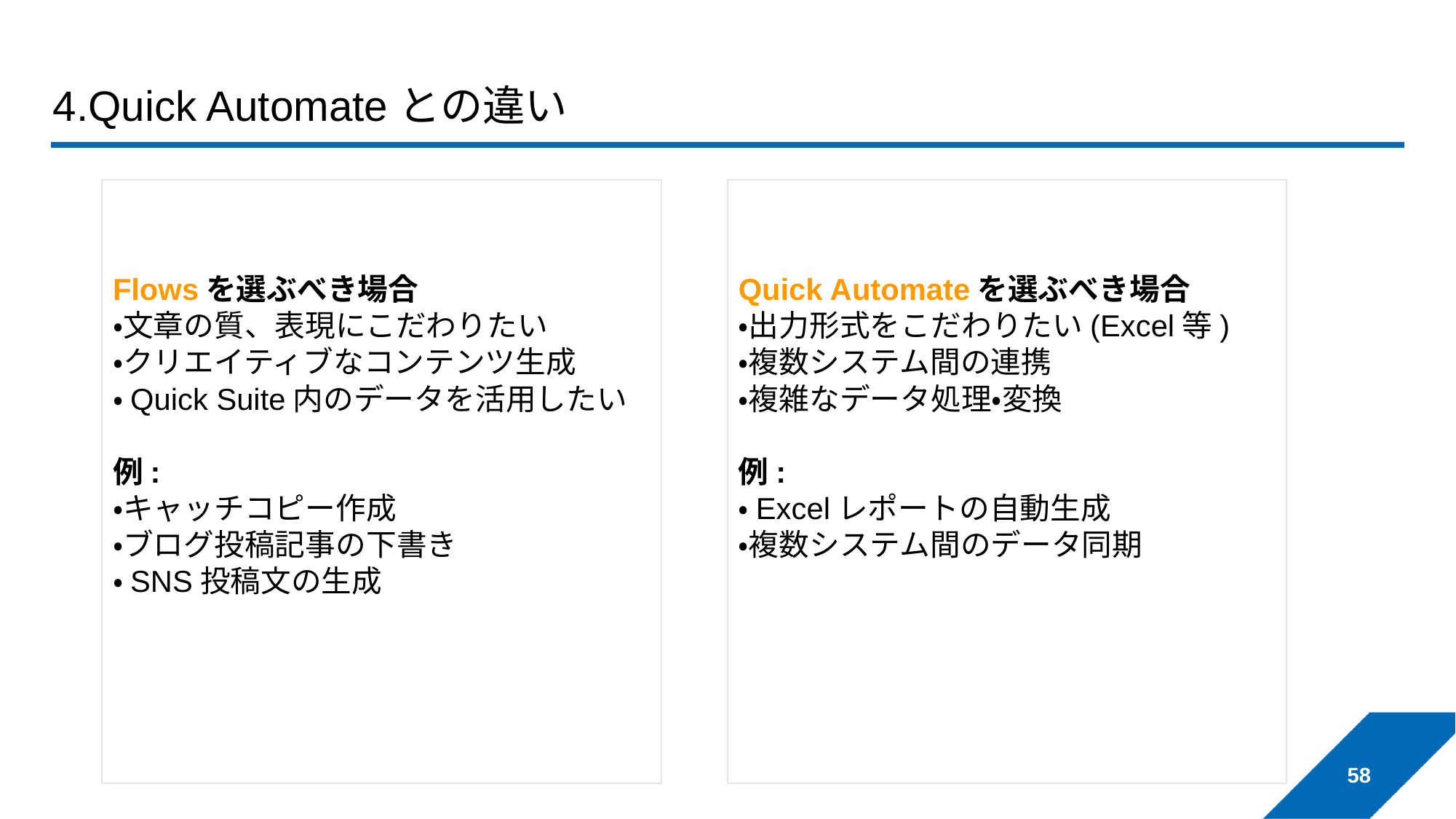

# 4.Quick Automateとの違い

Flowsを選ぶべき場合
・文章の質、表現にこだわりたい
・クリエイティブなコンテンツ生成
・Quick Suite内のデータを活用したい

例:
・キャッチコピー作成
・ブログ投稿記事の下書き
・SNS投稿文の生成
場合
・文章の質、表現にこだわりたい
・クリエイティブなコンテンツ生成
・Quick Suite内のデータを活用した
Quick Automateを選ぶべき場合
・出力形式をこだわりたい(Excel等)
・複数システム間の連携
・複雑なデータ処理・変換

例:
・Excelレポートの自動生成
・複数システム間のデータ同期
場合
・文章の質、表現にこだわりたい
・クリエイティブなコンテンツ生成
・Quick Suite内のデータを活用した